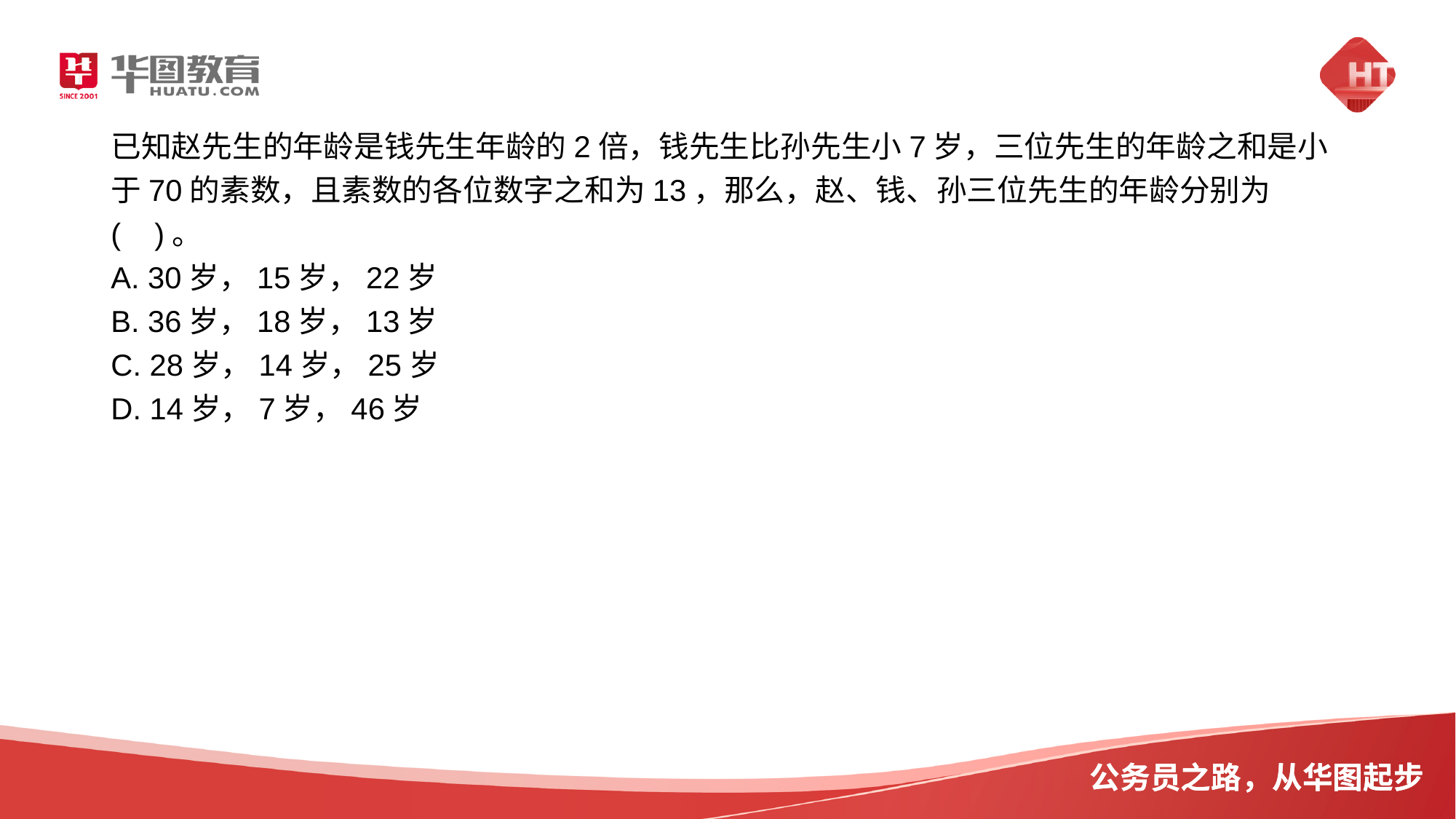

已知赵先生的年龄是钱先生年龄的2倍，钱先生比孙先生小7岁，三位先生的年龄之和是小于70的素数，且素数的各位数字之和为13，那么，赵、钱、孙三位先生的年龄分别为(    )。
A. 30岁，15岁，22岁
B. 36岁，18岁，13岁
C. 28岁，14岁，25岁
D. 14岁，7岁，46岁